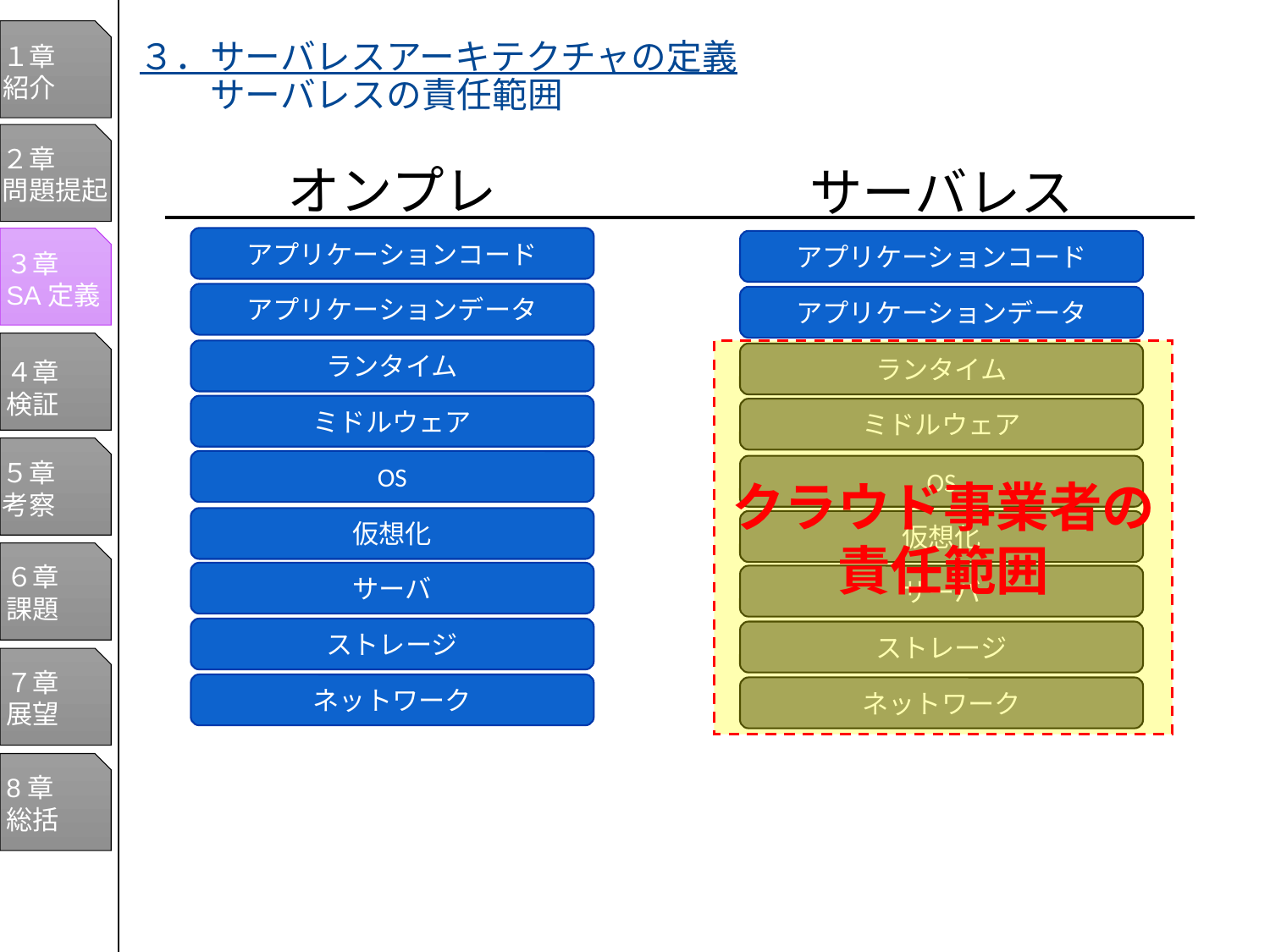

１章
紹介

２章
問題提起

３章
SA定義

４章
検証

５章
考察

６章
課題

７章
展望

8章
総括
３．サーバレスアーキテクチャの定義
　　サーバレスの責任範囲
オンプレ
サーバレス
アプリケーションコード
アプリケーションデータ
ランタイム
ミドルウェア
OS
仮想化
サーバ
ストレージ
ネットワーク
アプリケーションコード
アプリケーションデータ
ランタイム
ミドルウェア
OS
仮想化
サーバ
ストレージ
ネットワーク
クラウド事業者の
責任範囲